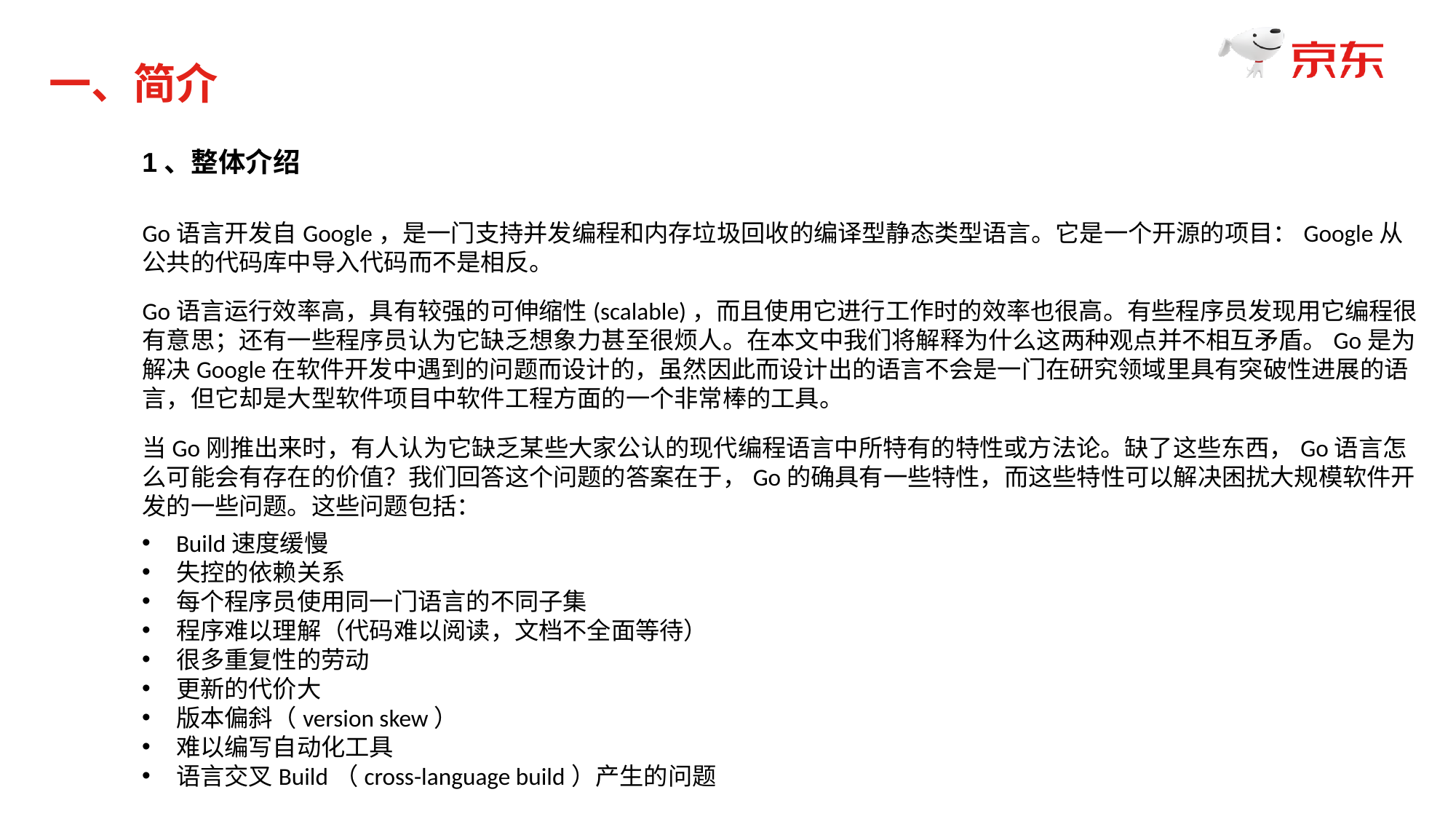

一、简介
1、整体介绍

Go语言开发自Google，是一门支持并发编程和内存垃圾回收的编译型静态类型语言。它是一个开源的项目：Google从公共的代码库中导入代码而不是相反。
Go语言运行效率高，具有较强的可伸缩性(scalable)，而且使用它进行工作时的效率也很高。有些程序员发现用它编程很有意思；还有一些程序员认为它缺乏想象力甚至很烦人。在本文中我们将解释为什么这两种观点并不相互矛盾。Go是为解决Google在软件开发中遇到的问题而设计的，虽然因此而设计出的语言不会是一门在研究领域里具有突破性进展的语言，但它却是大型软件项目中软件工程方面的一个非常棒的工具。
当Go刚推出来时，有人认为它缺乏某些大家公认的现代编程语言中所特有的特性或方法论。缺了这些东西，Go语言怎么可能会有存在的价值？我们回答这个问题的答案在于，Go的确具有一些特性，而这些特性可以解决困扰大规模软件开发的一些问题。这些问题包括：

Build速度缓慢
失控的依赖关系
每个程序员使用同一门语言的不同子集
程序难以理解（代码难以阅读，文档不全面等待）
很多重复性的劳动
更新的代价大
版本偏斜（version skew）
难以编写自动化工具
语言交叉Build（cross-language build）产生的问题